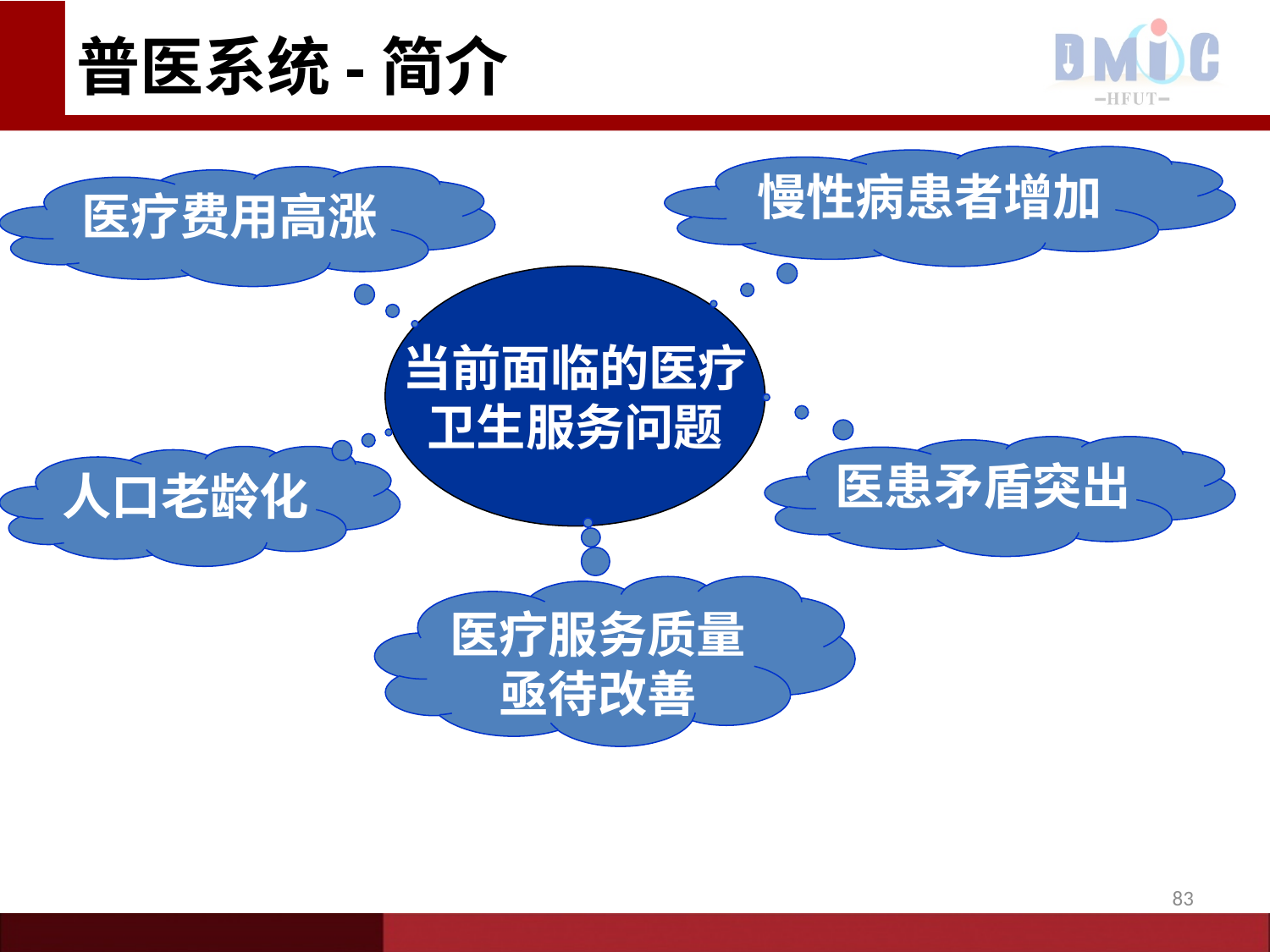

普医系统-简介
慢性病患者增加
医疗费用高涨
当前面临的医疗
卫生服务问题
医患矛盾突出
人口老龄化
医疗服务质量亟待改善
83